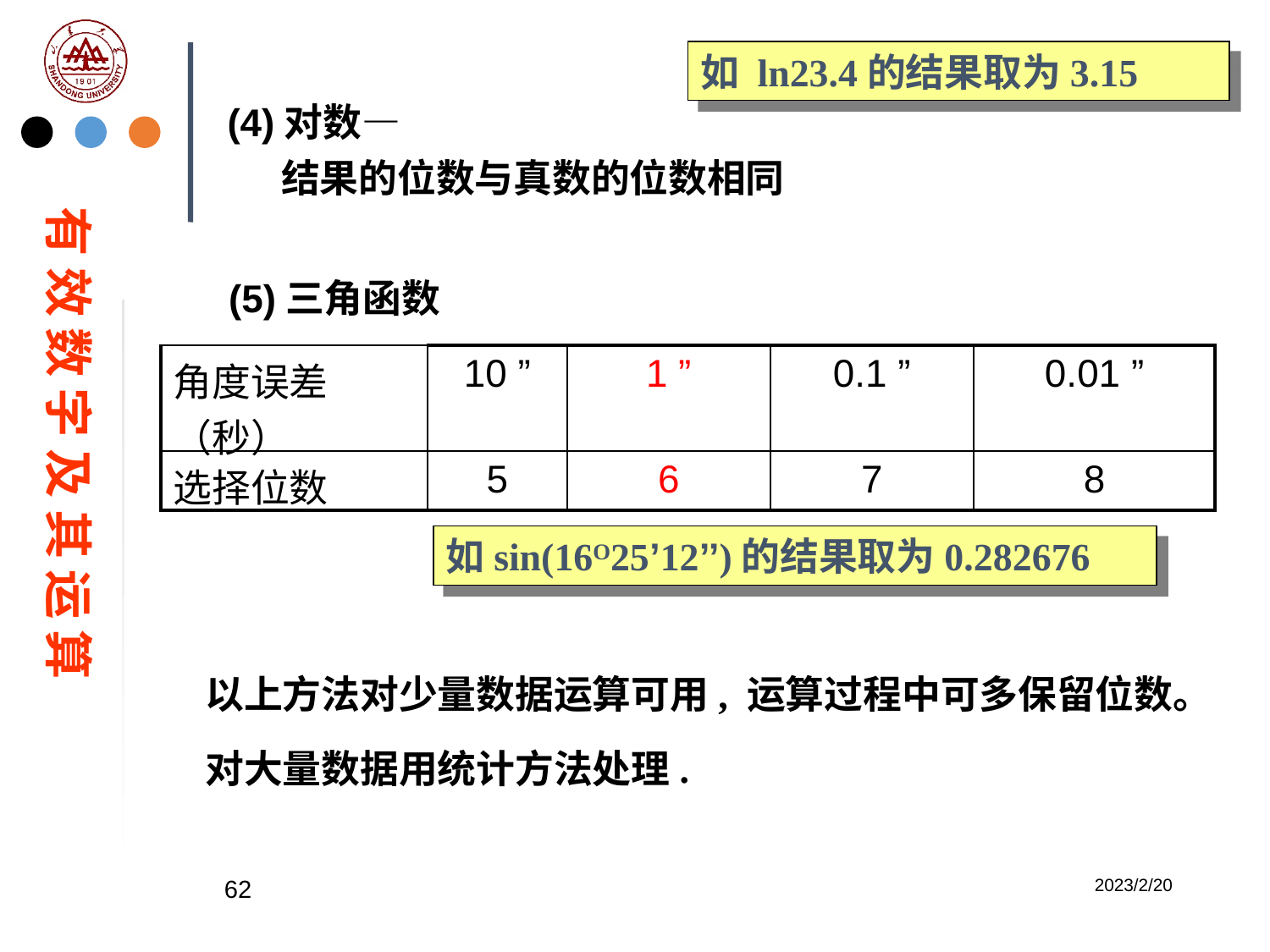

如 ln23.4的结果取为3.15
(4)对数—
     结果的位数与真数的位数相同
有 效 数 字 及 其 运 算
(5)三角函数
| 角度误差（秒） | 10 ” | 1 ” | 0.1 ” | 0.01 ” |
| --- | --- | --- | --- | --- |
| 选择位数 | 5 | 6 | 7 | 8 |
如sin(16O25’12’’)的结果取为0.282676
以上方法对少量数据运算可用, 运算过程中可多保留位数。
对大量数据用统计方法处理.
62
2023/2/20